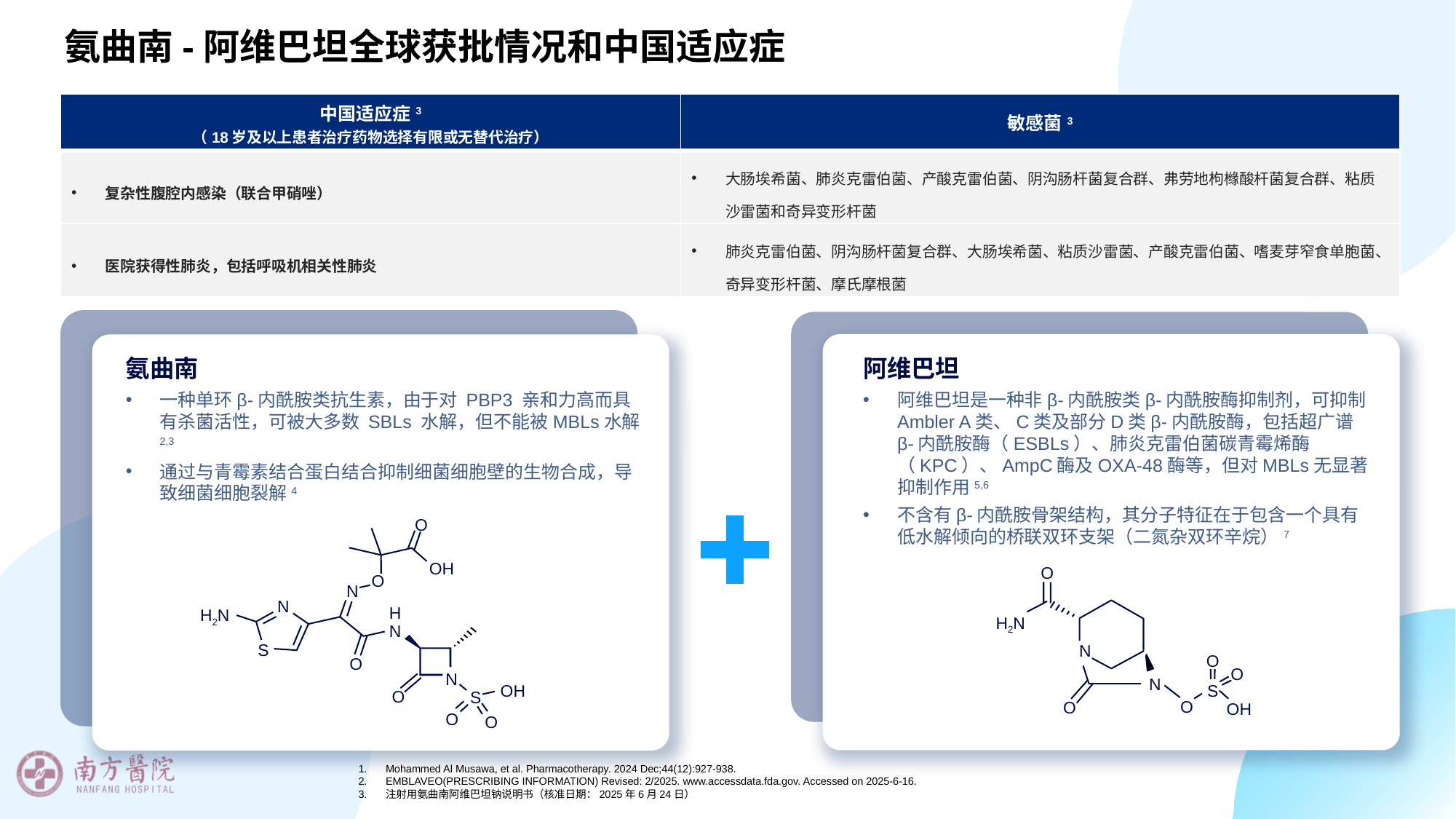

# 氨曲南-阿维巴坦全球获批情况和中国适应症
| 中国适应症3 （18岁及以上患者治疗药物选择有限或无替代治疗） | 敏感菌3 |
| --- | --- |
| 复杂性腹腔内感染（联合甲硝唑） | 大肠埃希菌、肺炎克雷伯菌、产酸克雷伯菌、阴沟肠杆菌复合群、弗劳地枸橼酸杆菌复合群、粘质沙雷菌和奇异变形杆菌 |
| 医院获得性肺炎，包括呼吸机相关性肺炎 | 肺炎克雷伯菌、阴沟肠杆菌复合群、大肠埃希菌、粘质沙雷菌、产酸克雷伯菌、嗜麦芽窄食单胞菌、奇异变形杆菌、摩氏摩根菌 |

氨曲南
一种单环β-内酰胺类抗生素，由于对 PBP3 亲和力高而具有杀菌活性，可被大多数 SBLs 水解，但不能被MBLs水解2,3
通过与青霉素结合蛋白结合抑制细菌细胞壁的生物合成，导致细菌细胞裂解4
阿维巴坦
阿维巴坦是一种非β-内酰胺类β-内酰胺酶抑制剂，可抑制Ambler A类、C类及部分D类β-内酰胺酶，包括超广谱β-内酰胺酶（ESBLs）、肺炎克雷伯菌碳青霉烯酶（KPC）、AmpC酶及OXA-48酶等，但对MBLs无显著抑制作用5,6
不含有β-内酰胺骨架结构，其分子特征在于包含一个具有低水解倾向的桥联双环支架（二氮杂双环辛烷）7

O

OH
O
O
N

N
HN
H2N

H2N

S
N

O
O
O
N
N

OH
S

O
S

O
O
OH

O

O
Mohammed Al Musawa, et al. Pharmacotherapy. 2024 Dec;44(12):927-938.
EMBLAVEO(PRESCRIBING INFORMATION) Revised: 2/2025. www.accessdata.fda.gov. Accessed on 2025-6-16.
注射用氨曲南阿维巴坦钠说明书（核准日期：2025年6月24日）